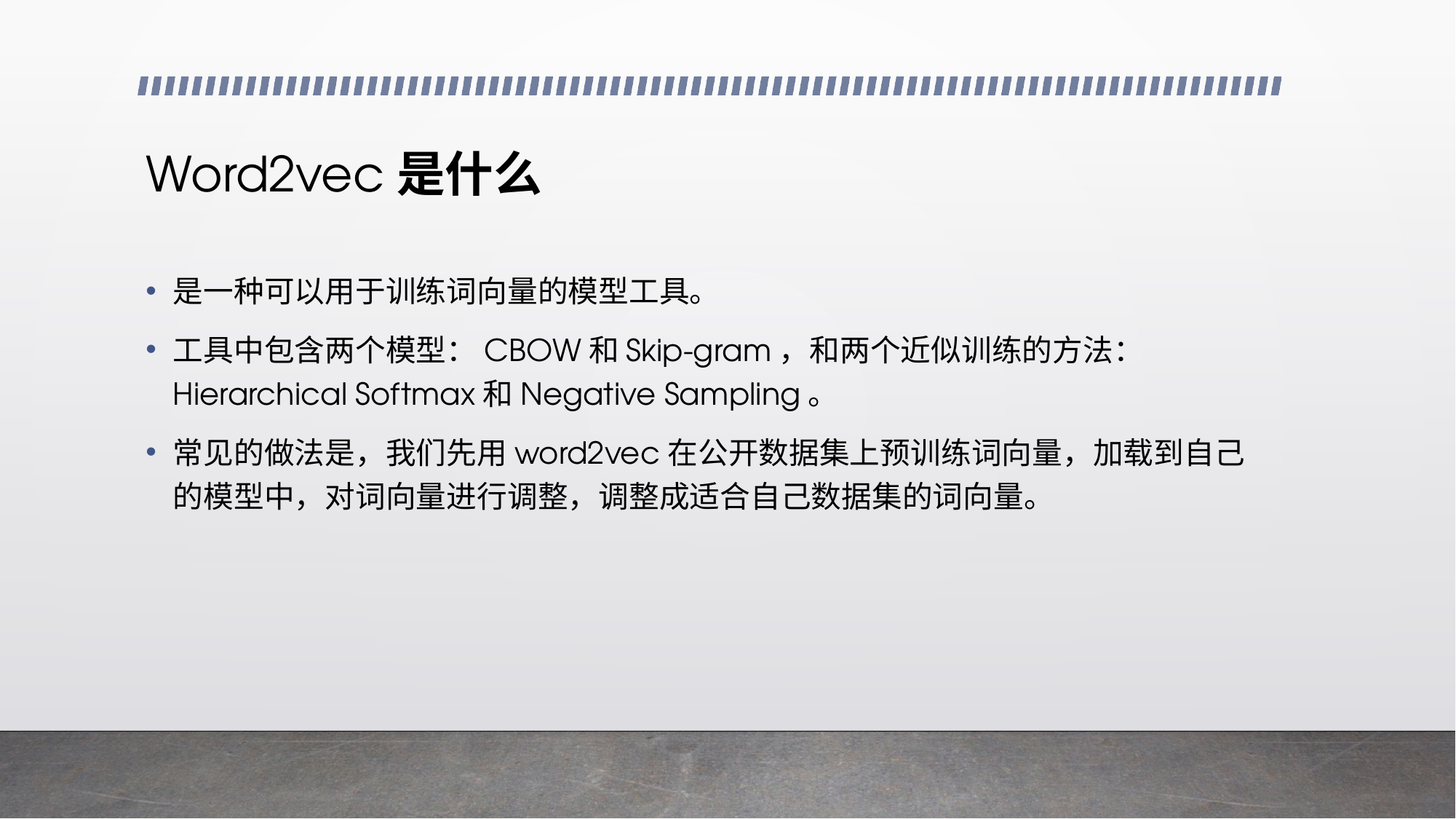

# Word2vec是什么
是一种可以用于训练词向量的模型工具。
工具中包含两个模型：CBOW和Skip-gram，和两个近似训练的方法：Hierarchical Softmax和Negative Sampling。
常见的做法是，我们先用word2vec在公开数据集上预训练词向量，加载到自己的模型中，对词向量进行调整，调整成适合自己数据集的词向量。